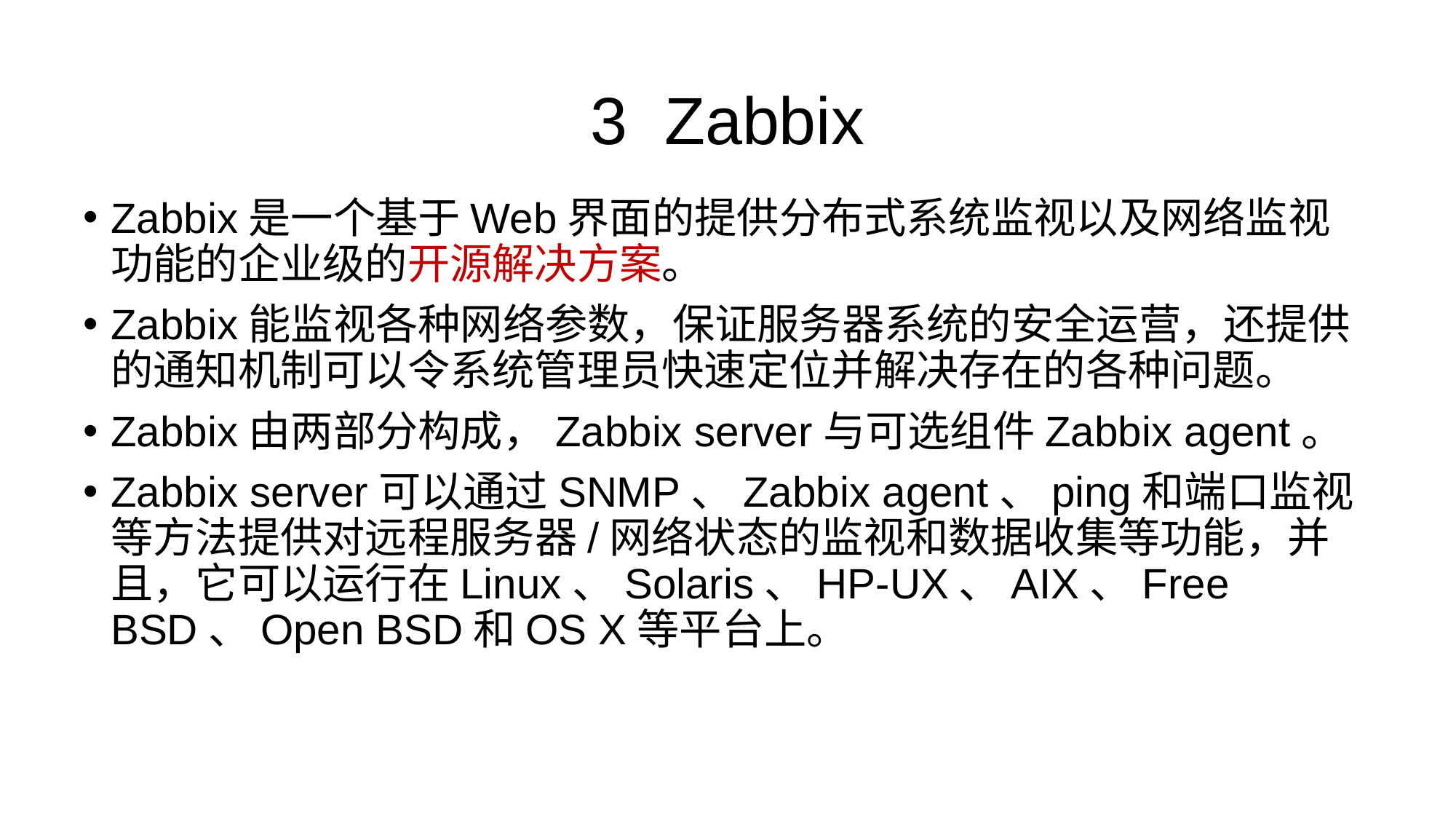

# 3  Zabbix
Zabbix是一个基于Web界面的提供分布式系统监视以及网络监视功能的企业级的开源解决方案。
Zabbix能监视各种网络参数，保证服务器系统的安全运营，还提供的通知机制可以令系统管理员快速定位并解决存在的各种问题。
Zabbix由两部分构成，Zabbix server与可选组件Zabbix agent。
Zabbix server可以通过SNMP、Zabbix agent、ping和端口监视等方法提供对远程服务器/网络状态的监视和数据收集等功能，并且，它可以运行在Linux、Solaris、HP-UX、AIX、Free BSD、Open BSD和OS X等平台上。